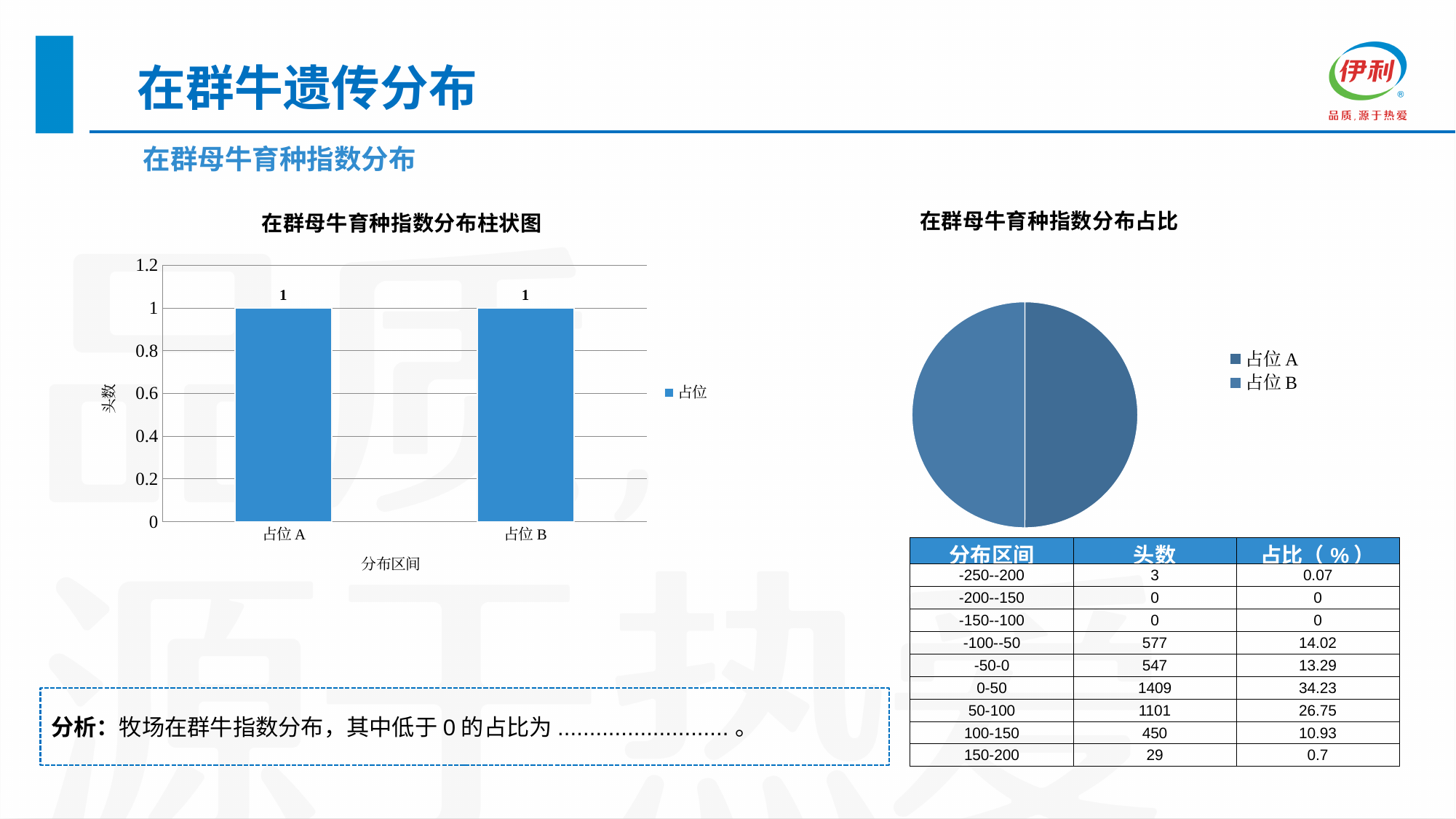

在群牛遗传分布
在群母牛育种指数分布

### Chart: 在群母牛育种指数分布柱状图

| Category | 占位 |
|---|---|
| 占位A | 1.0 |
| 占位B | 1.0 |

### Chart: 在群母牛育种指数分布占比

| Category | 占位 |
|---|---|
| 占位A | 1.0 |
| 占位B | 1.0 |
| 分布区间 | 头数 | 占比（%） |
| --- | --- | --- |
| -250--200 | 3 | 0.07 |
| -200--150 | 0 | 0 |
| -150--100 | 0 | 0 |
| -100--50 | 577 | 14.02 |
| -50-0 | 547 | 13.29 |
| 0-50 | 1409 | 34.23 |
| 50-100 | 1101 | 26.75 |
| 100-150 | 450 | 10.93 |
| 150-200 | 29 | 0.7 |
分析：牧场在群牛指数分布，其中低于0的占比为...........................。